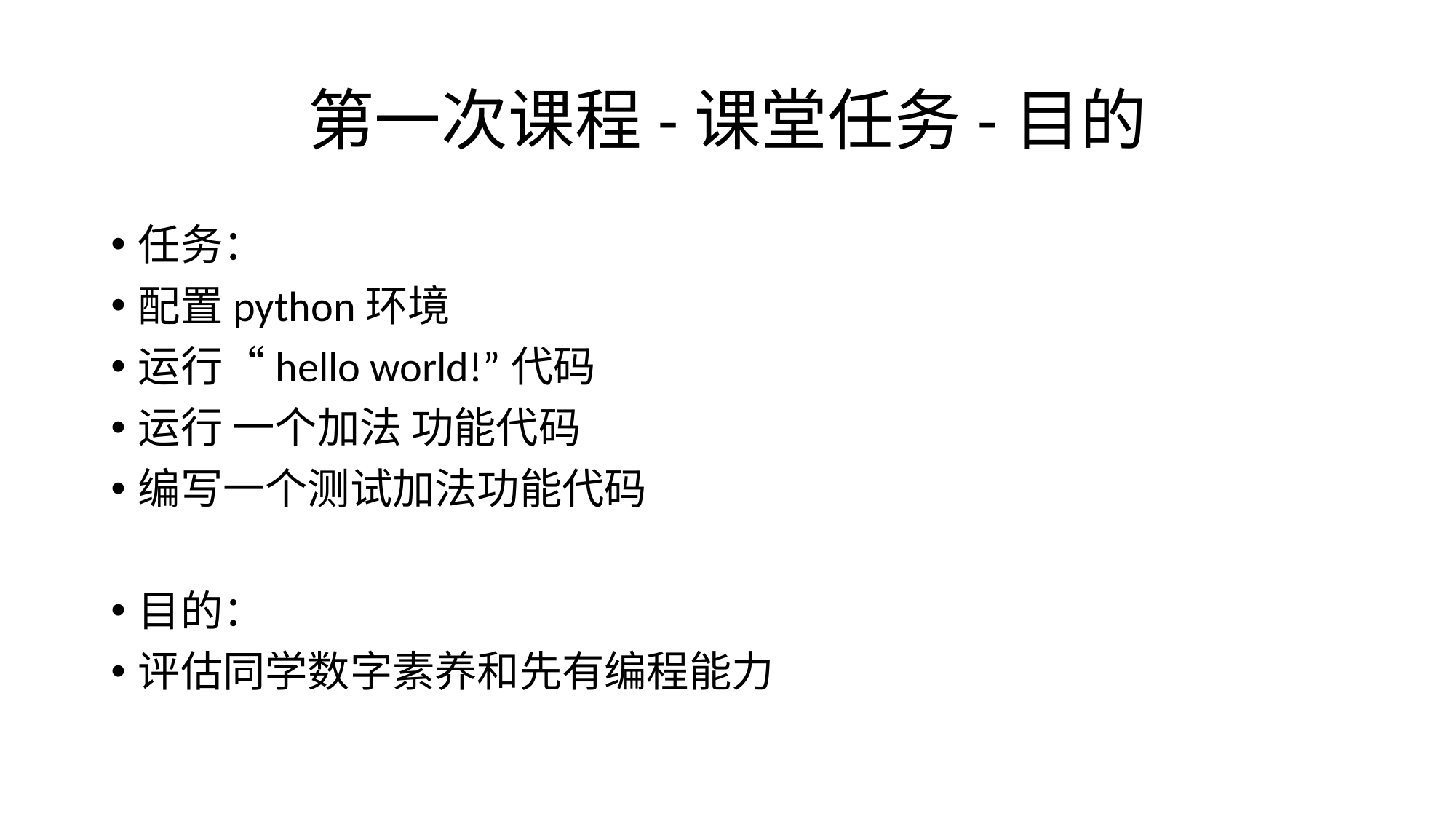

# 第一次课程-课堂任务-目的
任务：
配置python环境
运行“hello world!”代码
运行 一个加法 功能代码
编写一个测试加法功能代码

目的：
评估同学数字素养和先有编程能力